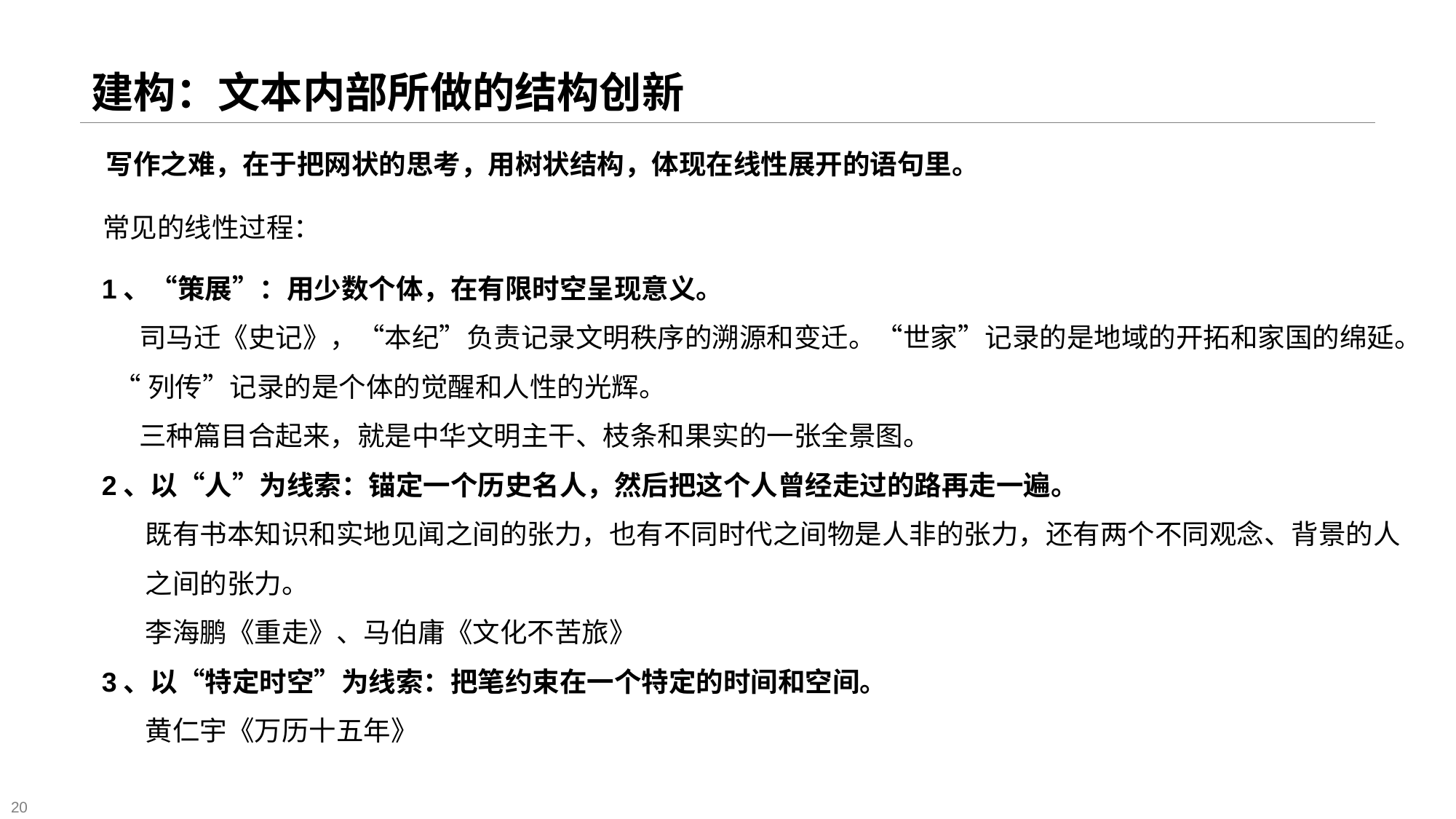

# 建构：文本内部所做的结构创新
写作之难，在于把网状的思考，用树状结构，体现在线性展开的语句里。
常见的线性过程：
1、“策展”：用少数个体，在有限时空呈现意义。
     司马迁《史记》，“本纪”负责记录文明秩序的溯源和变迁。“世家”记录的是地域的开拓和家国的绵延。
  “列传”记录的是个体的觉醒和人性的光辉。
     三种篇目合起来，就是中华文明主干、枝条和果实的一张全景图。
2、以“人”为线索：锚定一个历史名人，然后把这个人曾经走过的路再走一遍。
      既有书本知识和实地见闻之间的张力，也有不同时代之间物是人非的张力，还有两个不同观念、背景的人
      之间的张力。
      李海鹏《重走》、马伯庸《文化不苦旅》
3、以“特定时空”为线索：把笔约束在一个特定的时间和空间。
      黄仁宇《万历十五年》